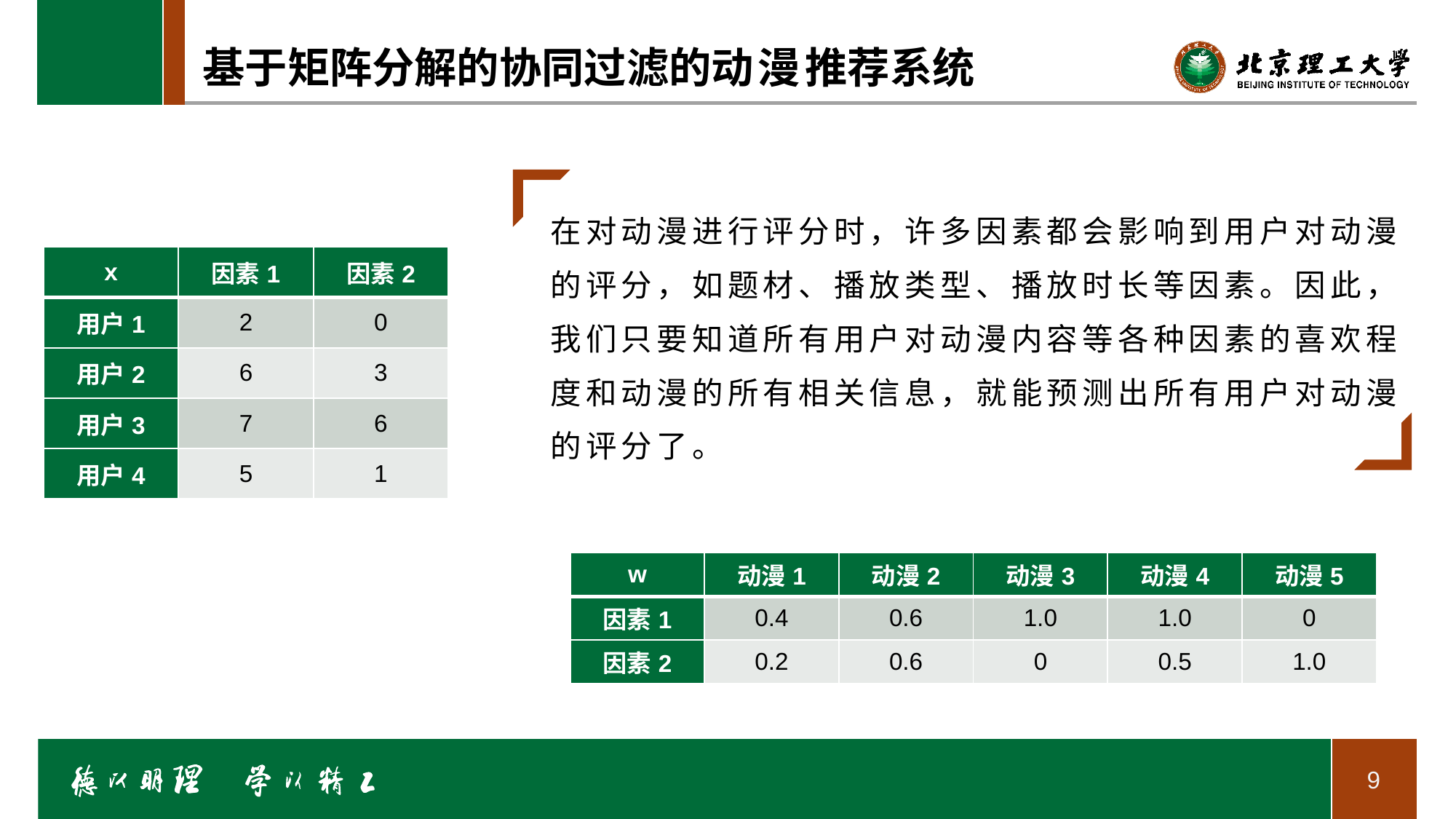

# 基于矩阵分解的协同过滤的动漫推荐系统

在对动漫进行评分时，许多因素都会影响到用户对动漫的评分，如题材、播放类型、播放时长等因素。因此，我们只要知道所有用户对动漫内容等各种因素的喜欢程度和动漫的所有相关信息，就能预测出所有用户对动漫的评分了。
| x | 因素1 | 因素2 |
| --- | --- | --- |
| 用户1 | 2 | 0 |
| 用户2 | 6 | 3 |
| 用户3 | 7 | 6 |
| 用户4 | 5 | 1 |

| w | 动漫1 | 动漫2 | 动漫3 | 动漫4 | 动漫5 |
| --- | --- | --- | --- | --- | --- |
| 因素1 | 0.4 | 0.6 | 1.0 | 1.0 | 0 |
| 因素2 | 0.2 | 0.6 | 0 | 0.5 | 1.0 |